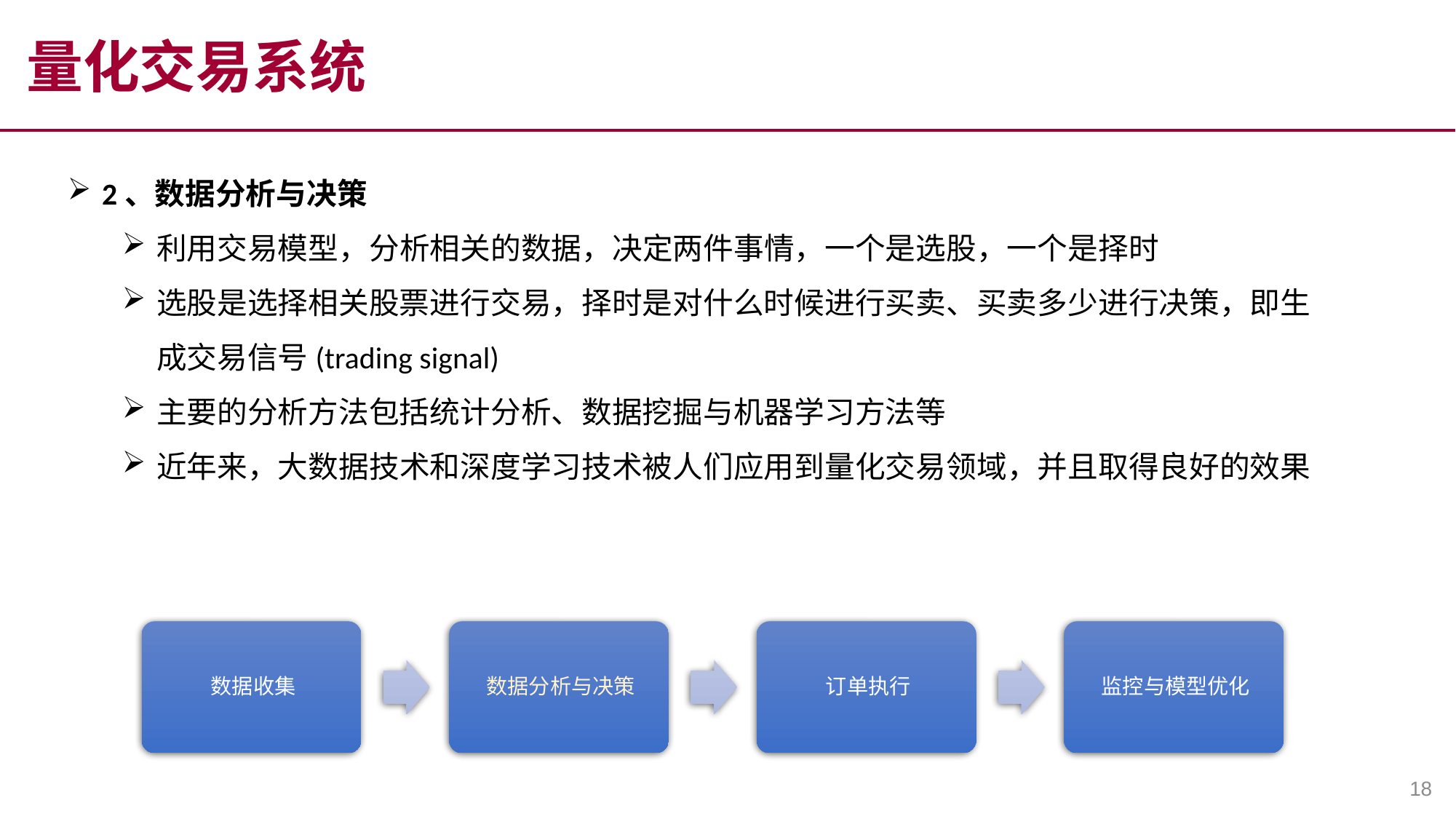

量化交易系统
2、数据分析与决策
利用交易模型，分析相关的数据，决定两件事情，一个是选股，一个是择时
选股是选择相关股票进行交易，择时是对什么时候进行买卖、买卖多少进行决策，即生成交易信号(trading signal)
主要的分析方法包括统计分析、数据挖掘与机器学习方法等
近年来，大数据技术和深度学习技术被人们应用到量化交易领域，并且取得良好的效果
数据收集

数据分析与决策

订单执行

监控与模型优化
18